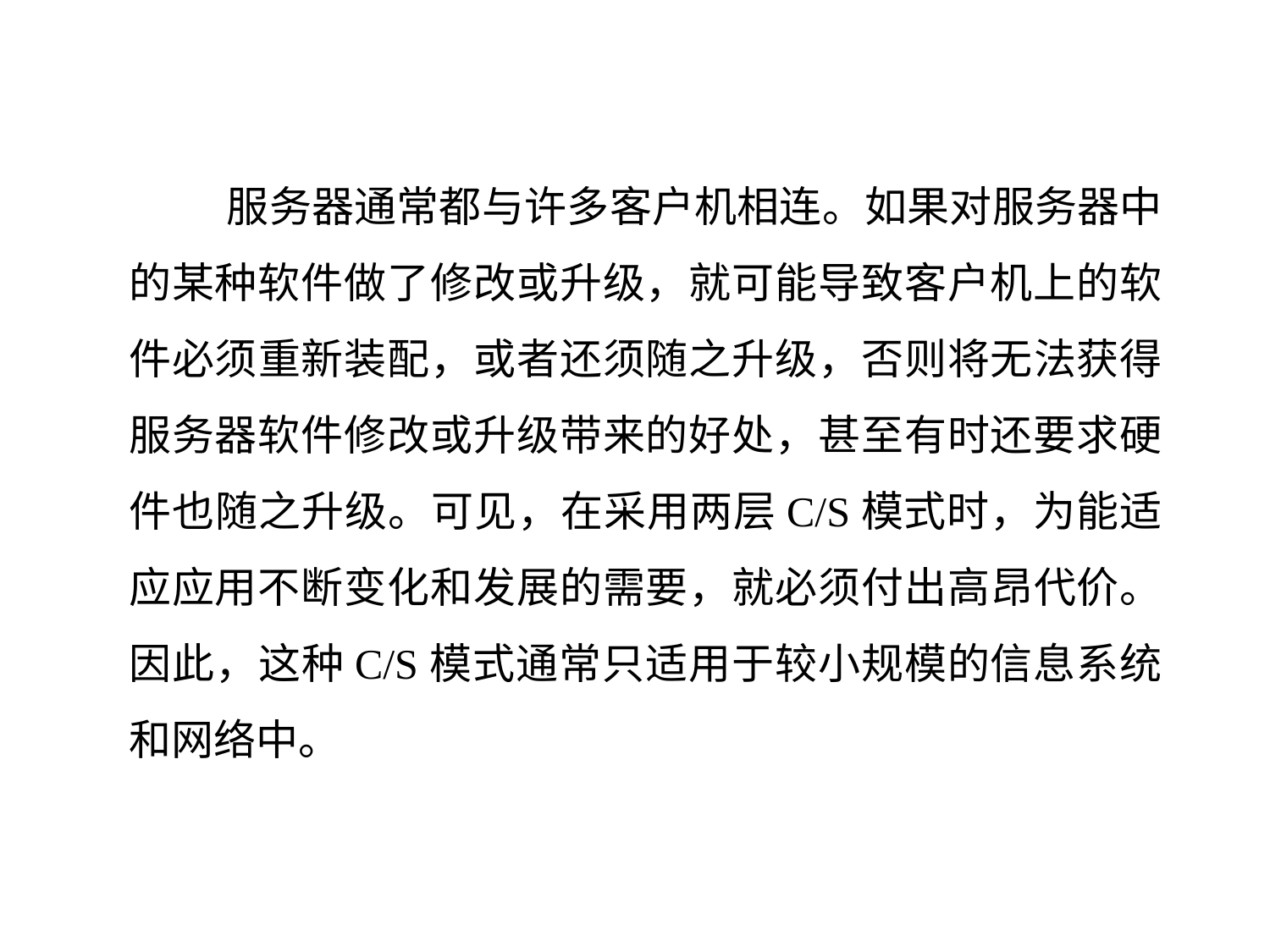

服务器通常都与许多客户机相连。如果对服务器中的某种软件做了修改或升级，就可能导致客户机上的软件必须重新装配，或者还须随之升级，否则将无法获得服务器软件修改或升级带来的好处，甚至有时还要求硬件也随之升级。可见，在采用两层C/S模式时，为能适应应用不断变化和发展的需要，就必须付出高昂代价。 因此，这种C/S模式通常只适用于较小规模的信息系统和网络中。